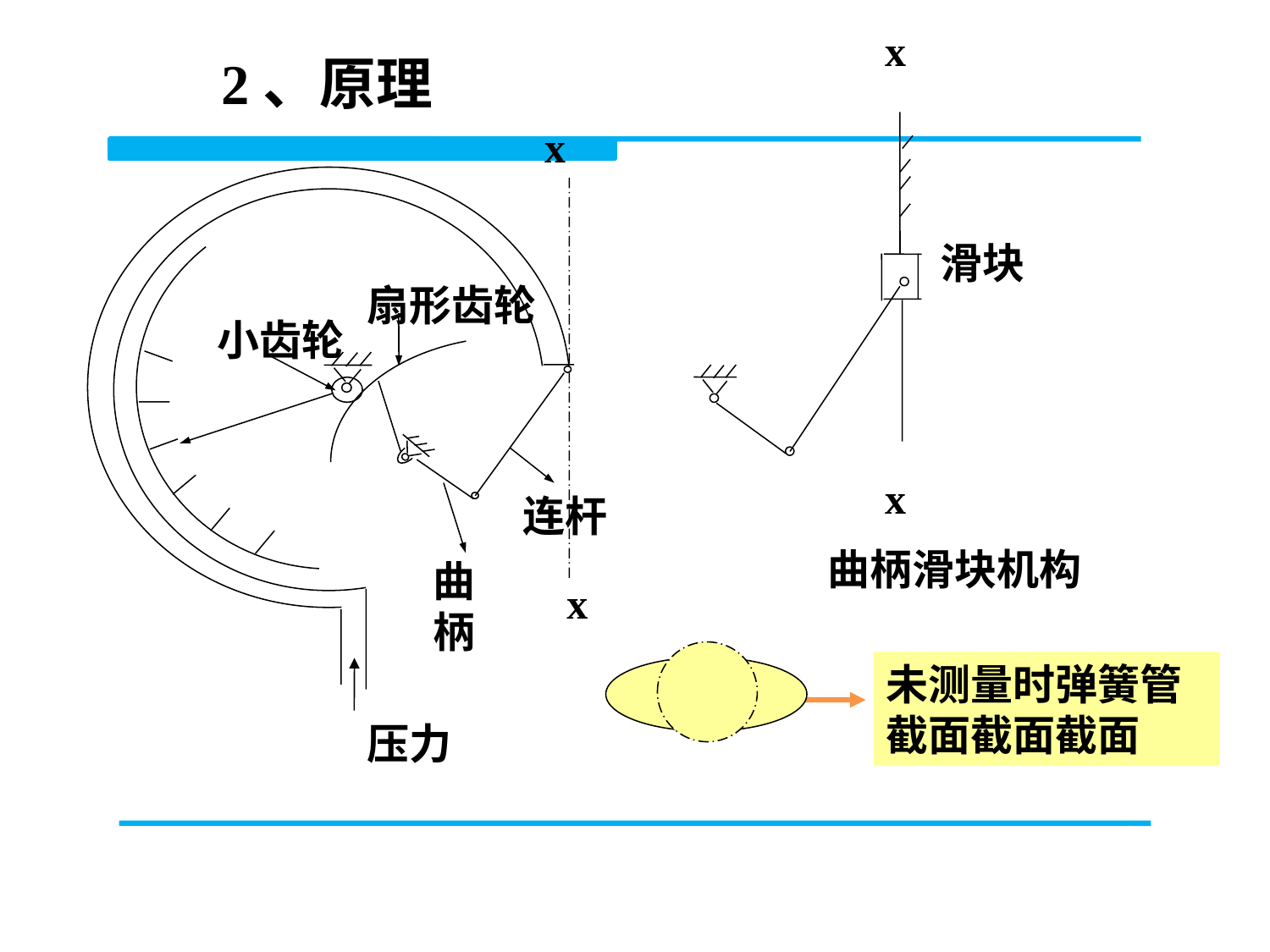

x

滑块

x
曲柄滑块机构
           2、原理

x

扇形齿轮
小齿轮

连杆

曲柄
x

压力

未测量时弹簧管截面截面截面